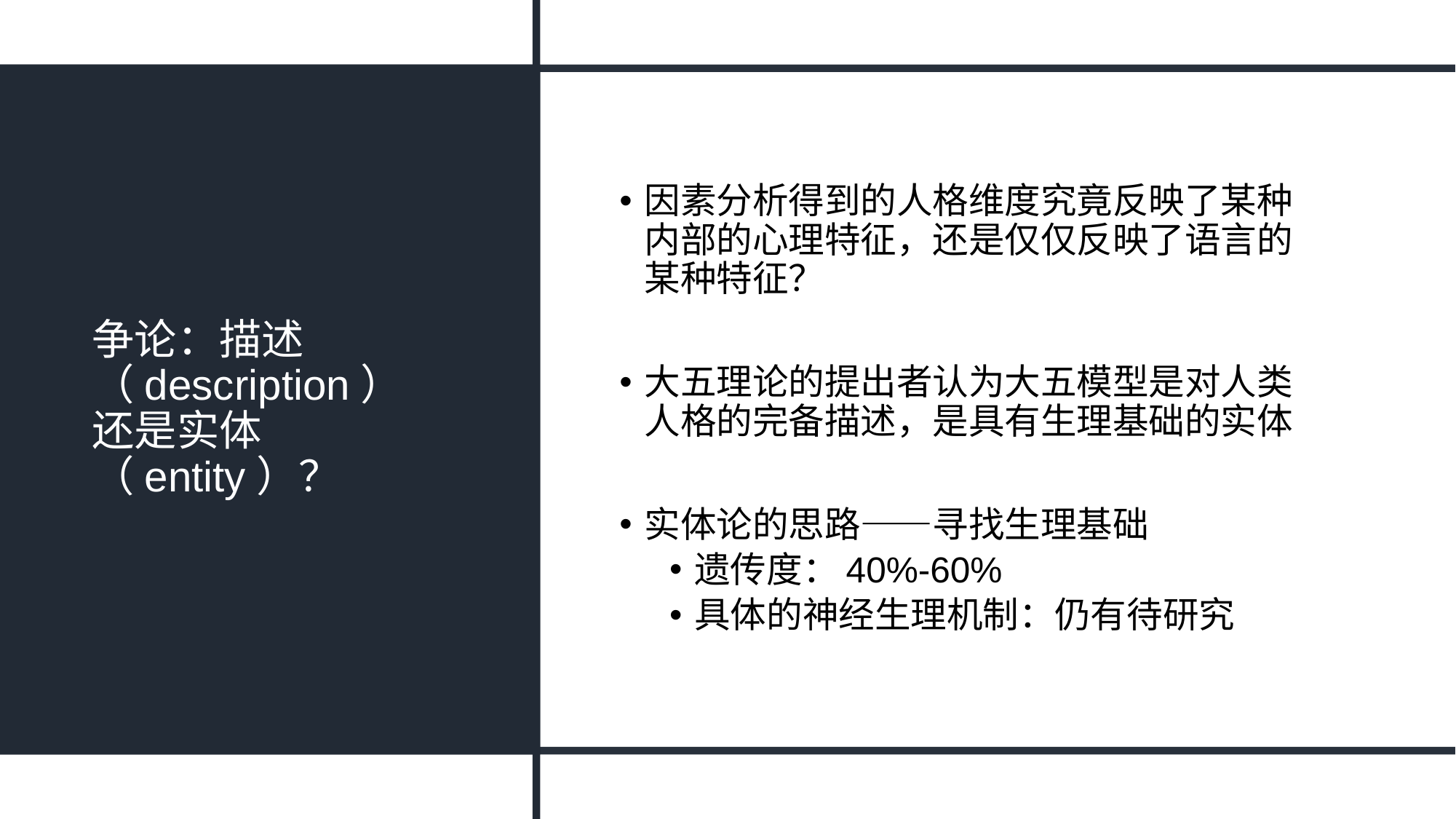

# 争论：描述（description）还是实体（entity）？
因素分析得到的人格维度究竟反映了某种内部的心理特征，还是仅仅反映了语言的某种特征？

大五理论的提出者认为大五模型是对人类人格的完备描述，是具有生理基础的实体

实体论的思路——寻找生理基础
遗传度：40%-60%
具体的神经生理机制：仍有待研究